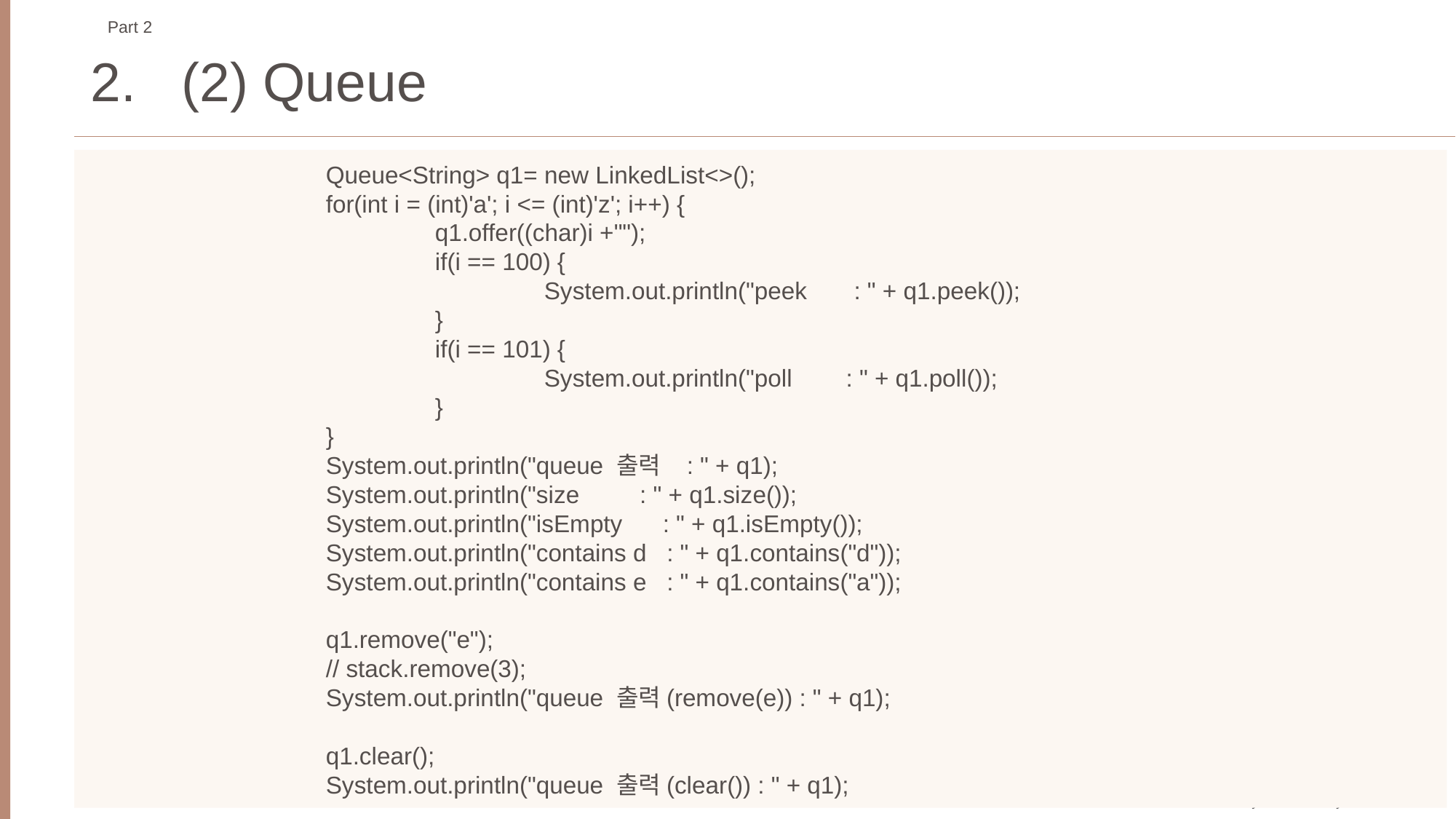

Part 2
2.   (2) Queue

		Queue<String> q1= new LinkedList<>();
		for(int i = (int)'a'; i <= (int)'z'; i++) {
			q1.offer((char)i +"");
			if(i == 100) {
				System.out.println("peek       : " + q1.peek());
			}
			if(i == 101) {
				System.out.println("poll        : " + q1.poll());
			}
		}
		System.out.println("queue 출력   : " + q1);
		System.out.println("size         : " + q1.size());
		System.out.println("isEmpty      : " + q1.isEmpty());
		System.out.println("contains d   : " + q1.contains("d"));
		System.out.println("contains e   : " + q1.contains("a"));

		q1.remove("e");
		// stack.remove(3);
		System.out.println("queue 출력(remove(e)) : " + q1);

		q1.clear();
		System.out.println("queue 출력(clear()) : " + q1);